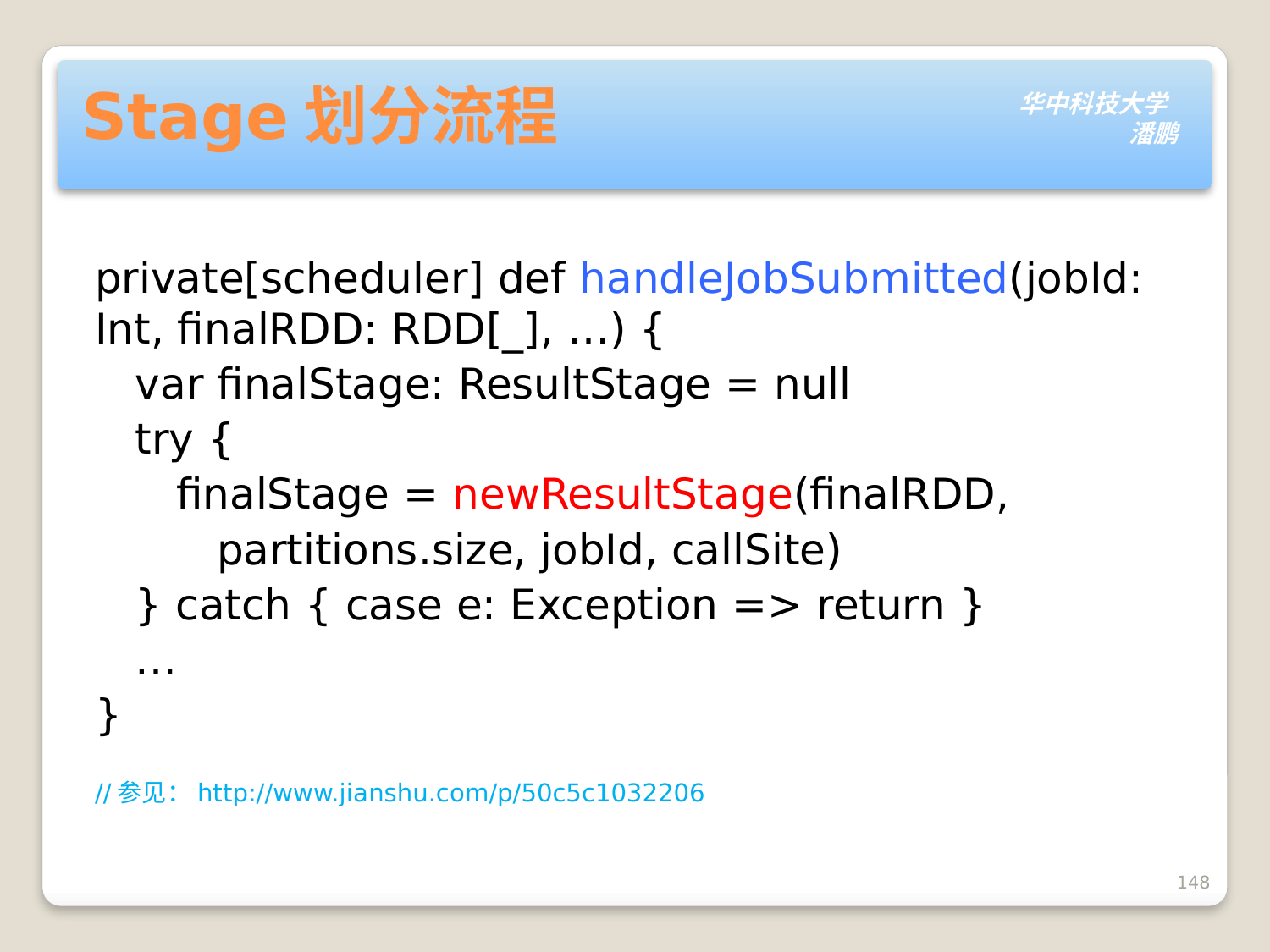

# Stage划分流程
private[scheduler] def handleJobSubmitted(jobId: Int, finalRDD: RDD[_], …) {
   var finalStage: ResultStage = null
   try {
      finalStage = newResultStage(finalRDD,
         partitions.size, jobId, callSite)
   } catch { case e: Exception => return }
   …
}

//参见：http://www.jianshu.com/p/50c5c1032206
148